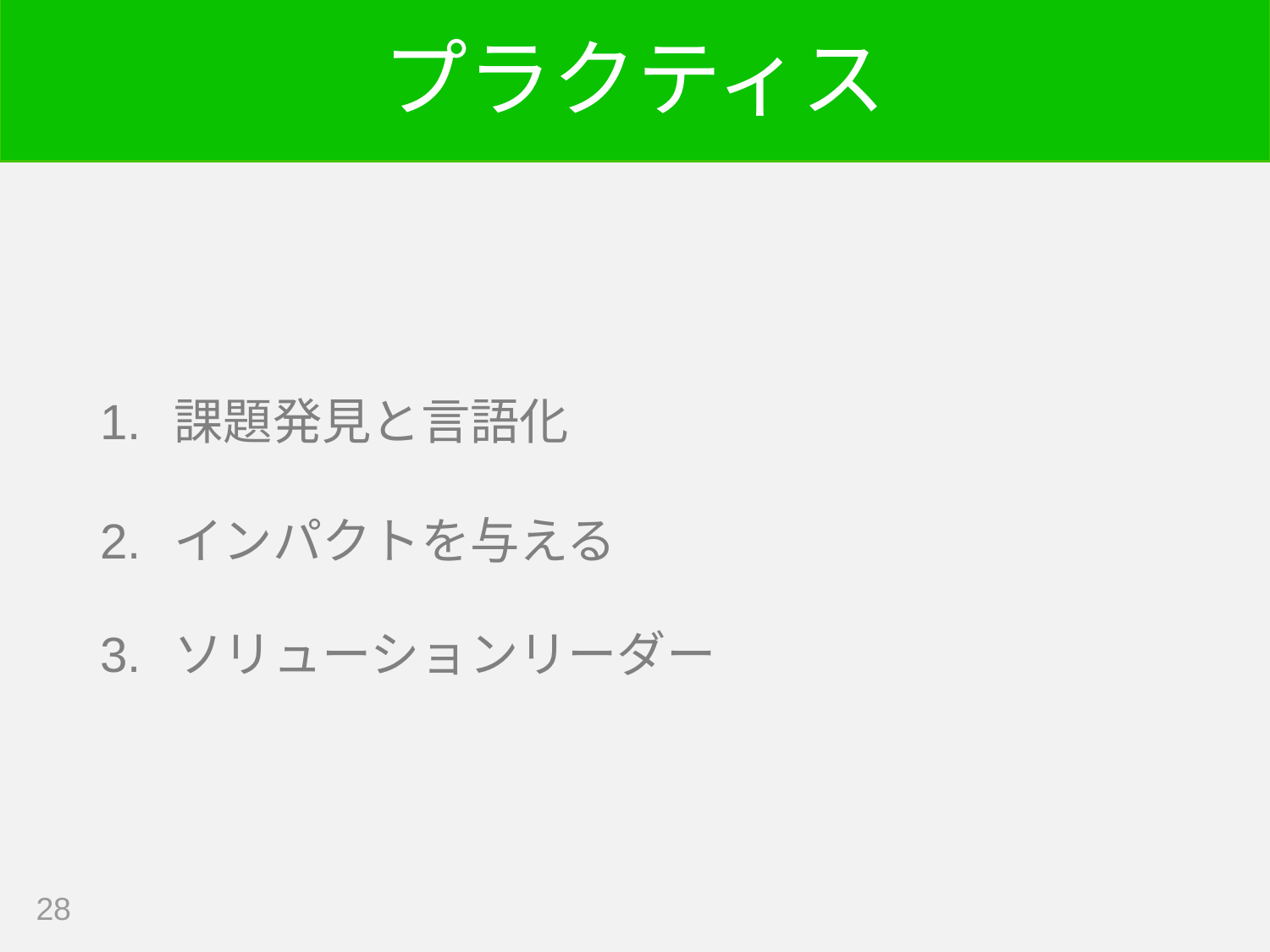

# プラクティス
課題発見と言語化
インパクトを与える
ソリューションリーダー
28